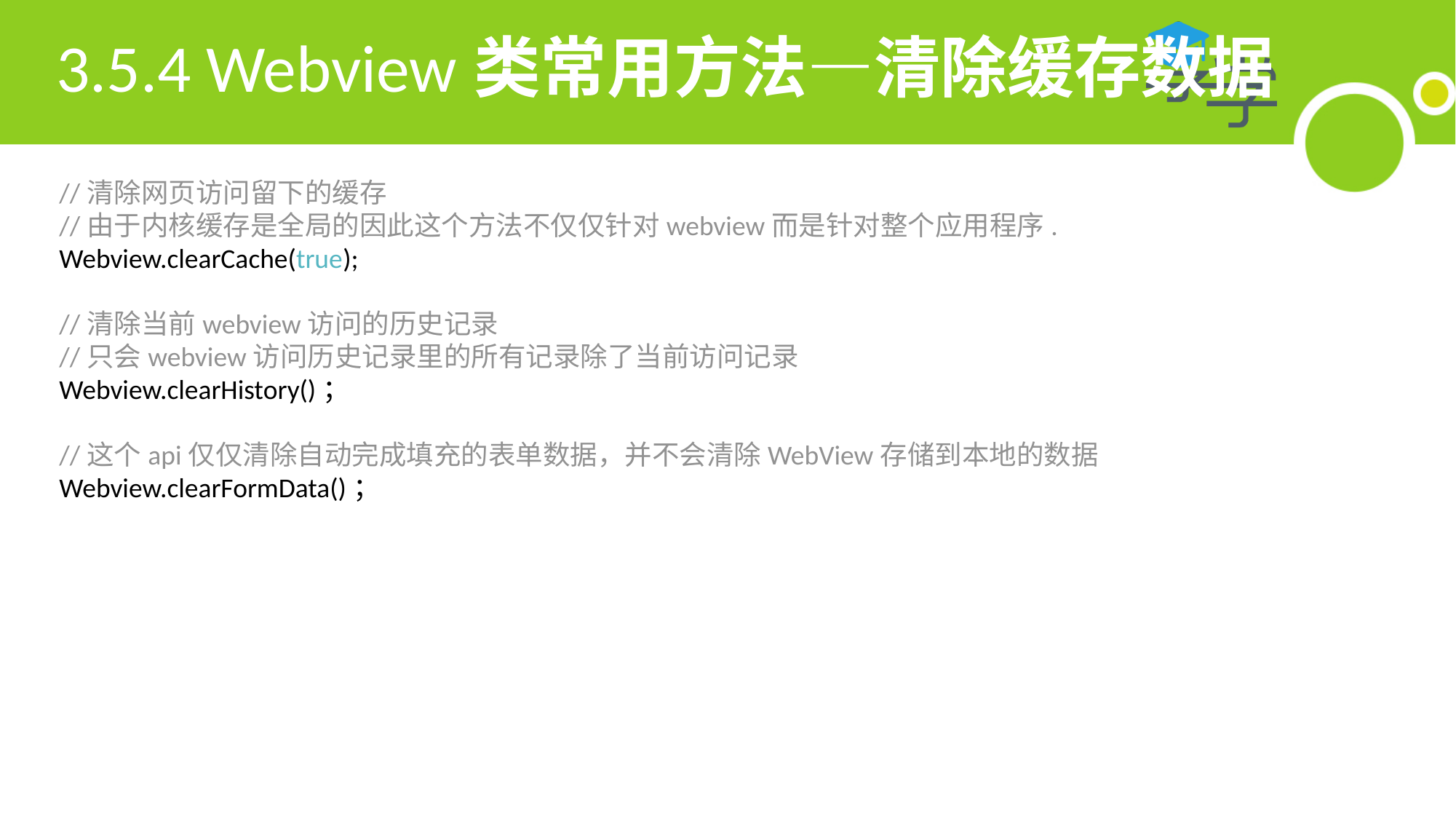

# 3.5.4 Webview类常用方法—清除缓存数据
//清除网页访问留下的缓存
//由于内核缓存是全局的因此这个方法不仅仅针对webview而是针对整个应用程序. Webview.clearCache(true);

//清除当前webview访问的历史记录
//只会webview访问历史记录里的所有记录除了当前访问记录
Webview.clearHistory()；

//这个api仅仅清除自动完成填充的表单数据，并不会清除WebView存储到本地的数据 Webview.clearFormData()；